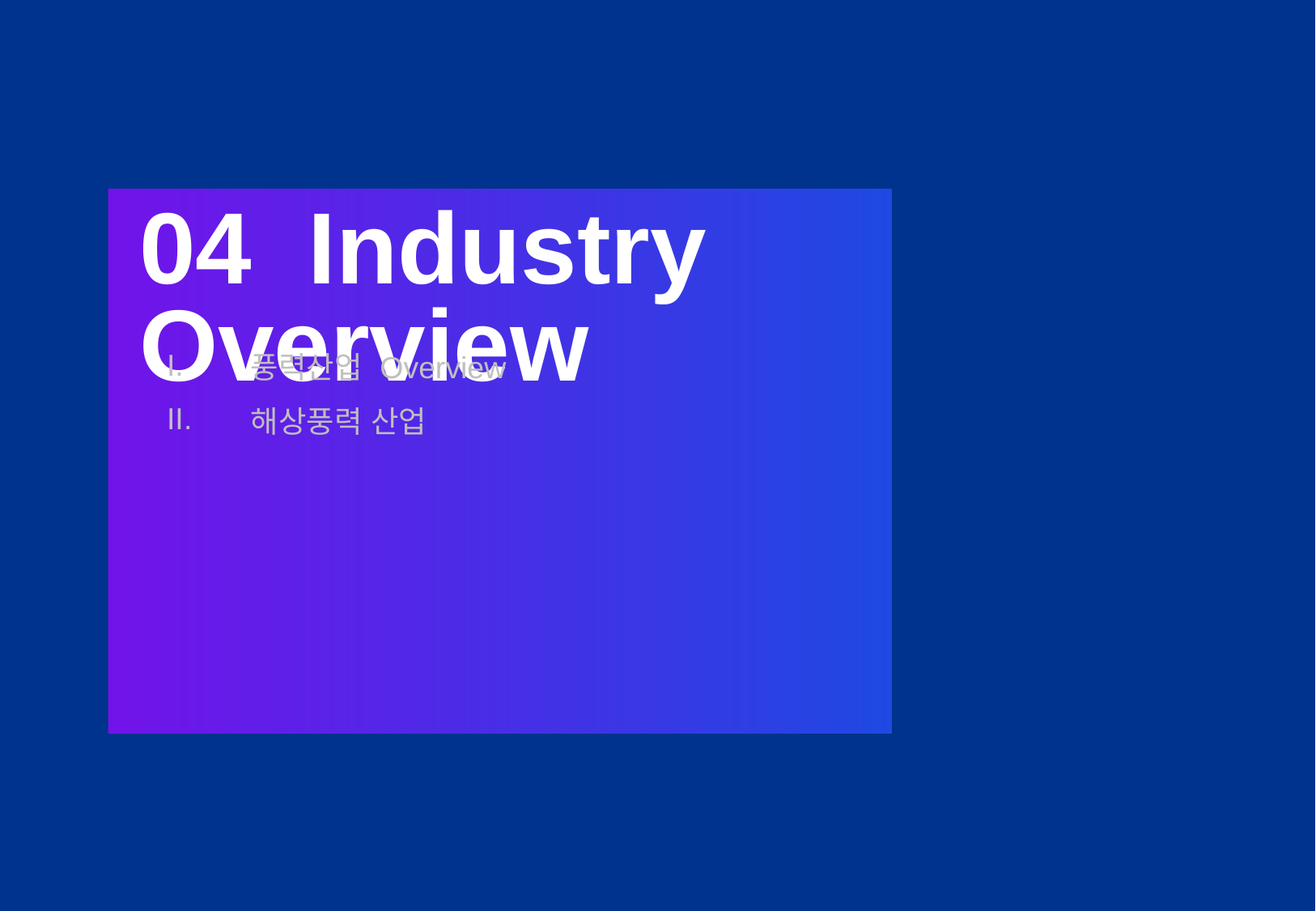

04  Industry Overview
|  |  |
| --- | --- |
| I. | 풍력산업 Overview |
| II. | 해상풍력 산업 |
| III. | 해저케이블 설치 산업 |
|  |  |
|  |  |
|  |  |
|  |  |